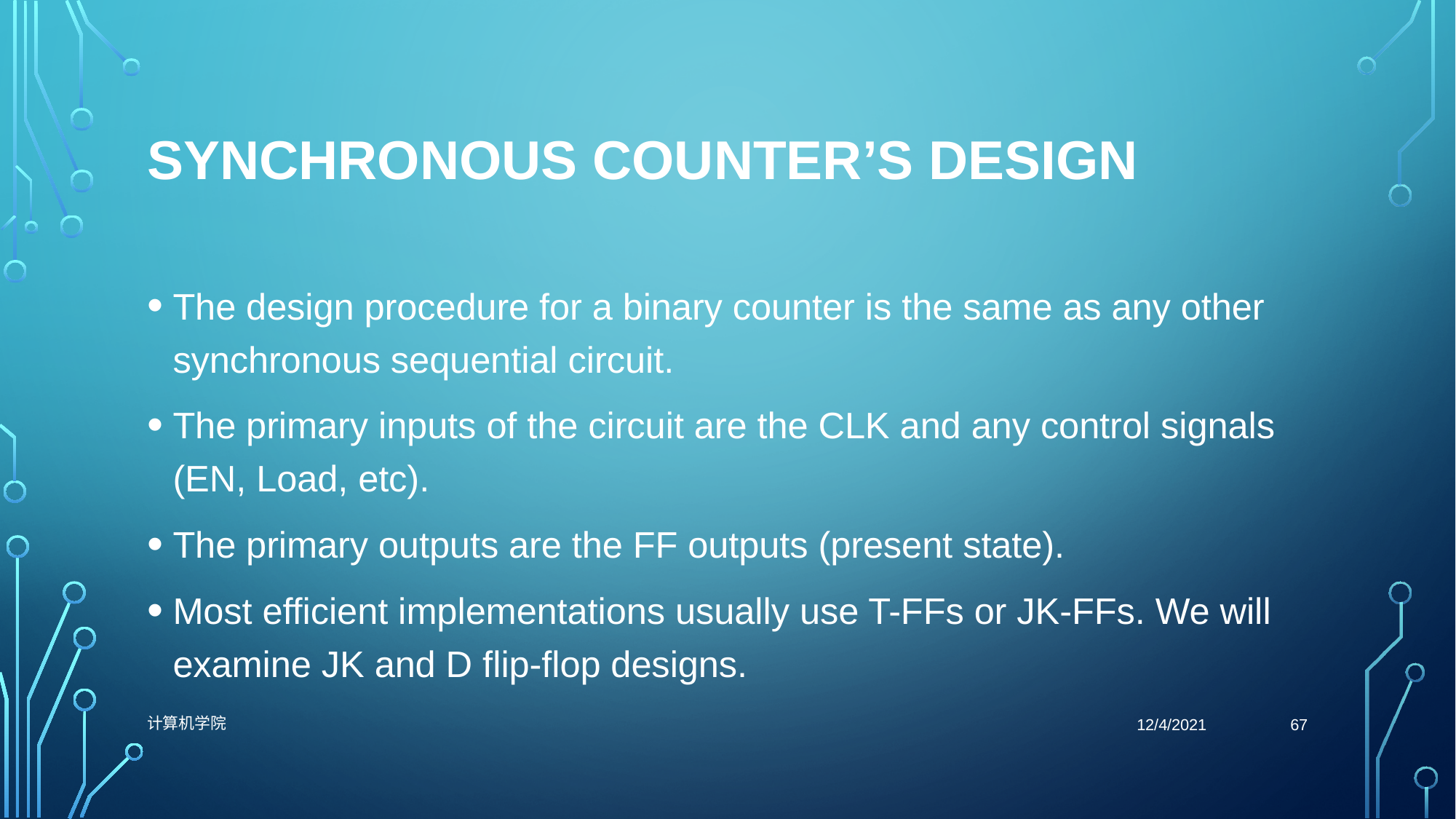

# Synchronous Counter’s Design
The design procedure for a binary counter is the same as any other synchronous sequential circuit.
The primary inputs of the circuit are the CLK and any control signals (EN, Load, etc).
The primary outputs are the FF outputs (present state).
Most efficient implementations usually use T-FFs or JK-FFs. We will examine JK and D flip-flop designs.
67
计算机学院
12/4/2021